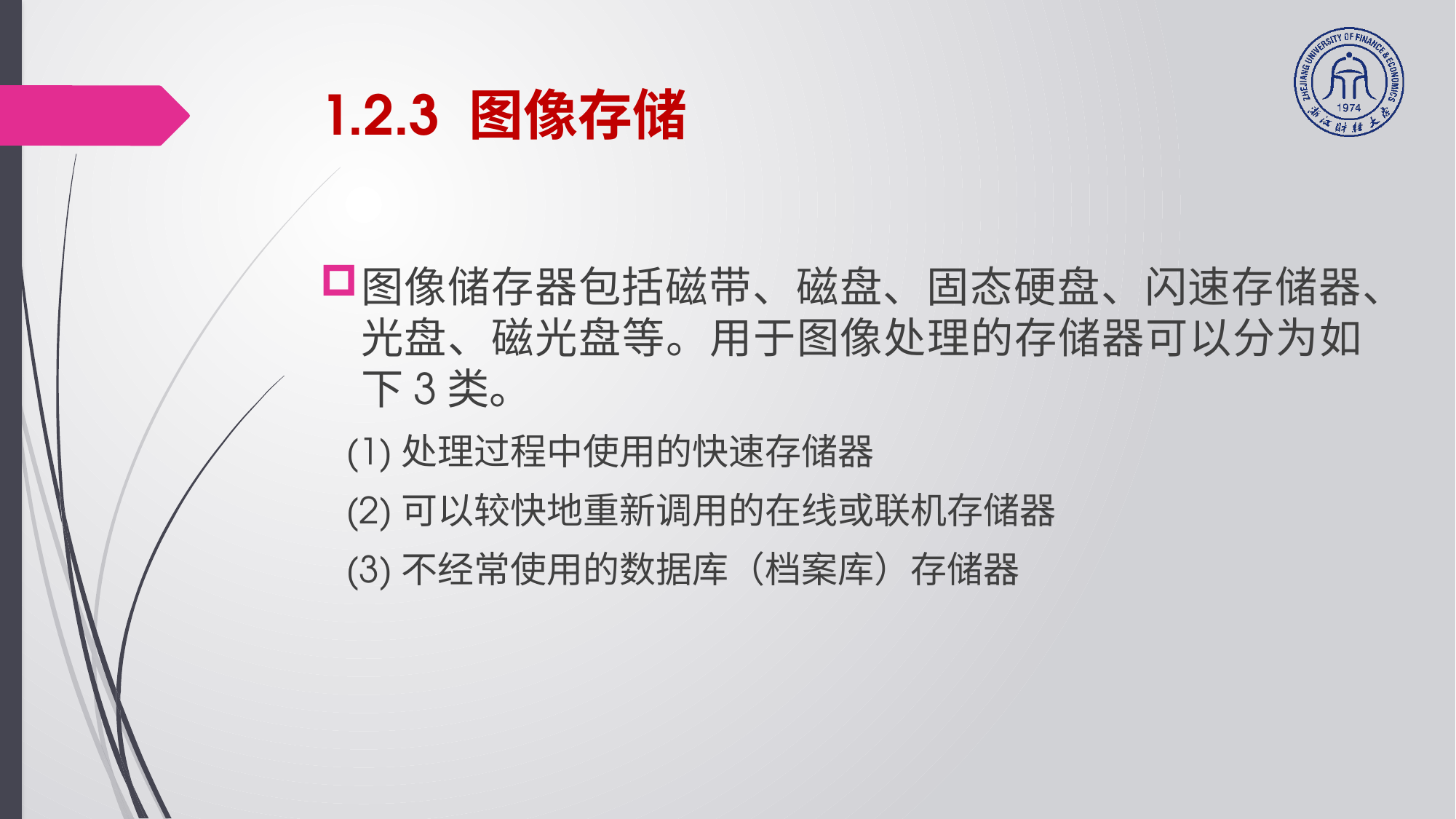

# 1.2.3 图像存储
图像储存器包括磁带、磁盘、固态硬盘、闪速存储器、光盘、磁光盘等。用于图像处理的存储器可以分为如下3类。
(1)处理过程中使用的快速存储器
(2)可以较快地重新调用的在线或联机存储器
(3)不经常使用的数据库（档案库）存储器